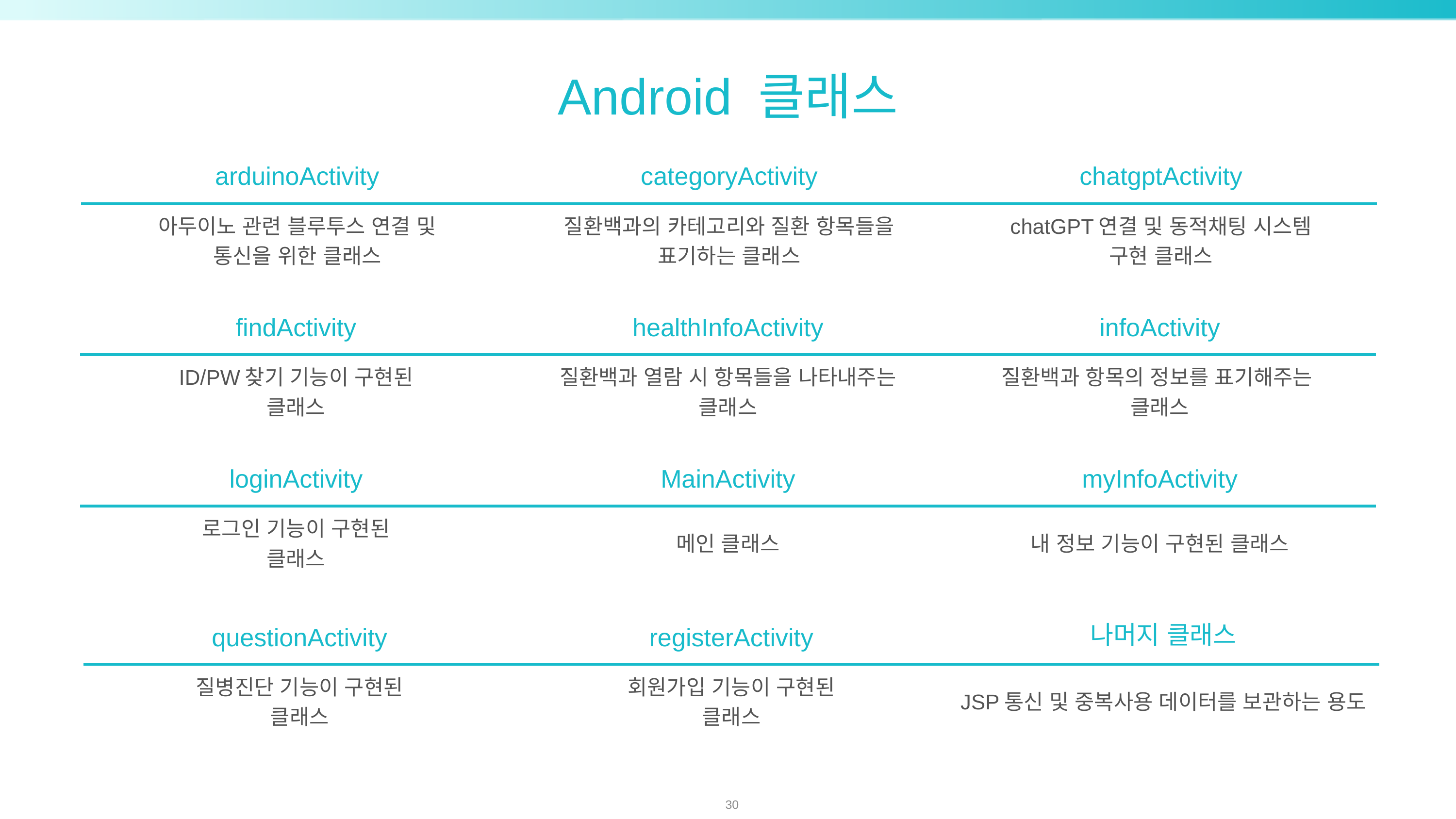

Android 클래스
| arduinoActivity | categoryActivity | chatgptActivity |
| --- | --- | --- |
| 아두이노 관련 블루투스 연결 및 통신을 위한 클래스 | 질환백과의 카테고리와 질환 항목들을 표기하는 클래스 | chatGPT연결 및 동적채팅 시스템 구현 클래스 |

| findActivity | healthInfoActivity | infoActivity |
| --- | --- | --- |
| ID/PW찾기 기능이 구현된 클래스 | 질환백과 열람 시 항목들을 나타내주는 클래스 | 질환백과 항목의 정보를 표기해주는 클래스 |
| loginActivity | MainActivity | myInfoActivity |
| --- | --- | --- |
| 로그인 기능이 구현된 클래스 | 메인 클래스 | 내 정보 기능이 구현된 클래스 |
| questionActivity | registerActivity | 나머지 클래스 |
| --- | --- | --- |
| 질병진단 기능이 구현된 클래스 | 회원가입 기능이 구현된 클래스 | JSP통신 및 중복사용 데이터를 보관하는 용도 |
30